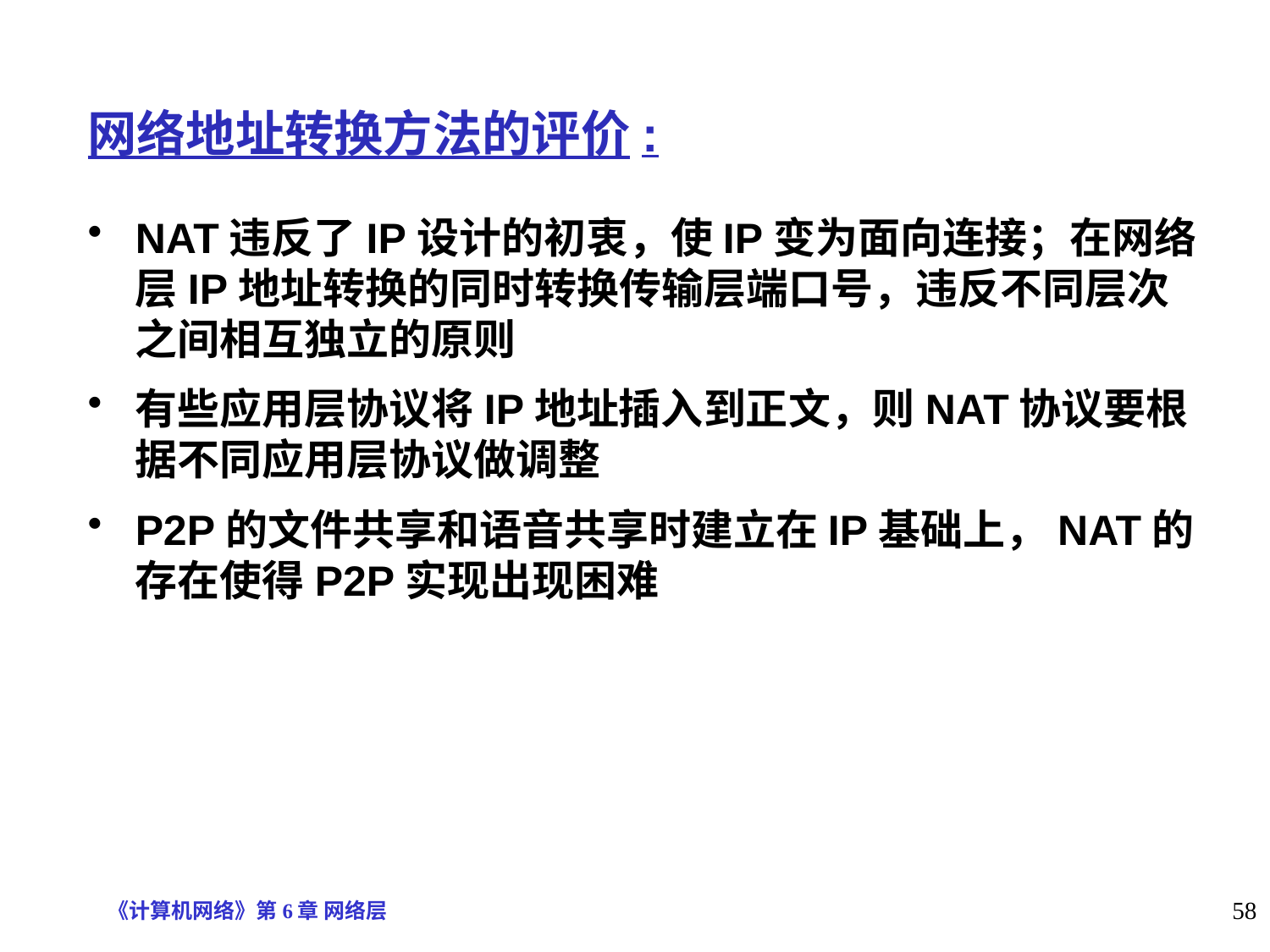

网络地址转换方法的评价:

NAT违反了IP设计的初衷，使IP变为面向连接；在网络层IP地址转换的同时转换传输层端口号，违反不同层次之间相互独立的原则
有些应用层协议将IP地址插入到正文，则NAT协议要根据不同应用层协议做调整
P2P的文件共享和语音共享时建立在IP基础上，NAT的存在使得P2P实现出现困难

《计算机网络》第6章 网络层
58